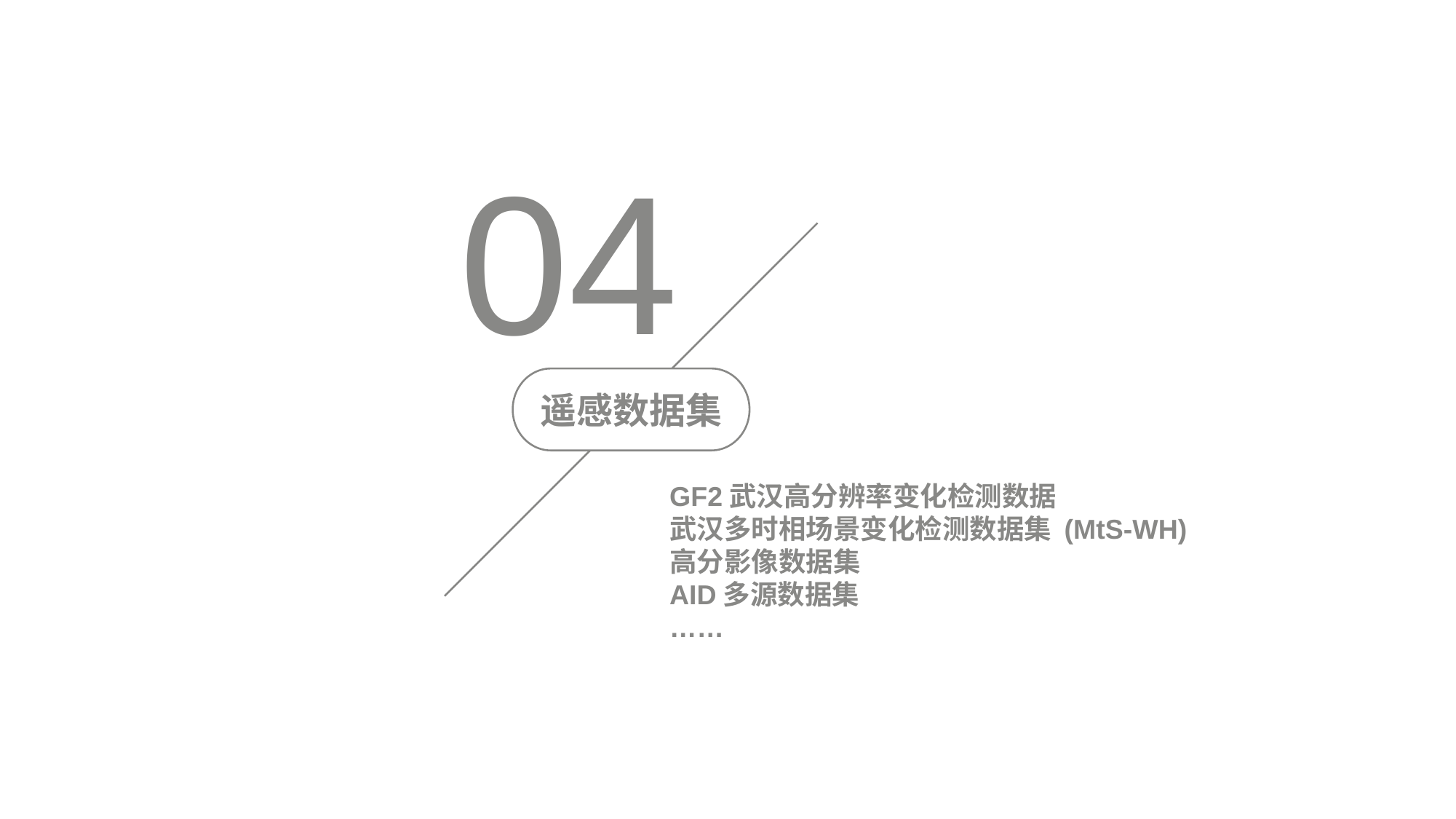

04

遥感数据集
GF2武汉高分辨率变化检测数据
武汉多时相场景变化检测数据集 (MtS-WH)
高分影像数据集
AID多源数据集
……